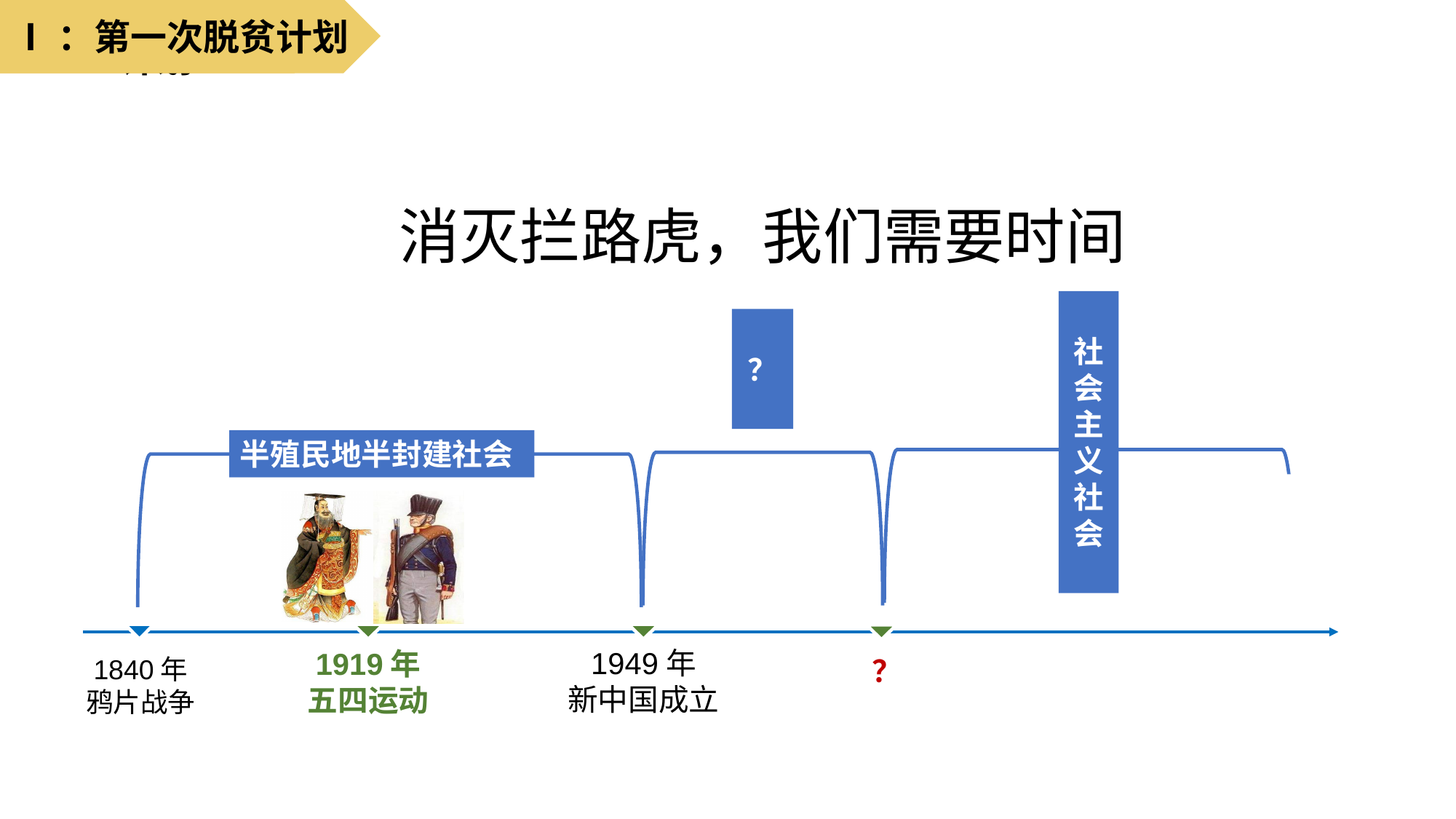

Ⅰ：第一次脱贫计划
Ⅰ：第一次脱贫计划
消灭拦路虎，我们需要时间

社会主义社会

？

半殖民地半封建社会

1840年
鸦片战争

1949年
新中国成立
1919年
五四运动
？
34